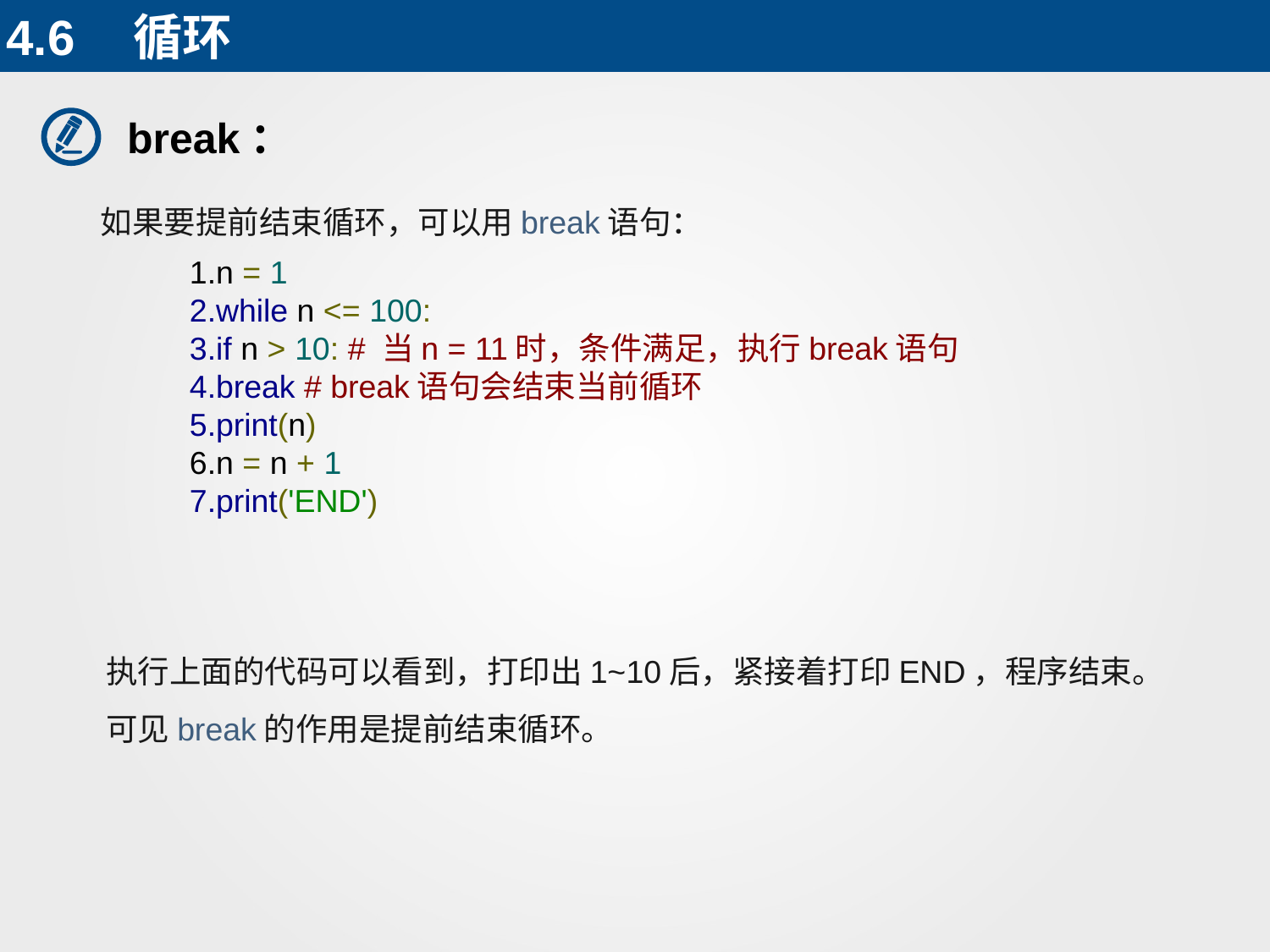

4.6	循环
break：

如果要提前结束循环，可以用break语句：
n = 1
while n <= 100:
if n > 10: # 当n = 11时，条件满足，执行break语句
break # break语句会结束当前循环
print(n)
n = n + 1
print('END')
执行上面的代码可以看到，打印出1~10后，紧接着打印END，程序结束。
可见break的作用是提前结束循环。